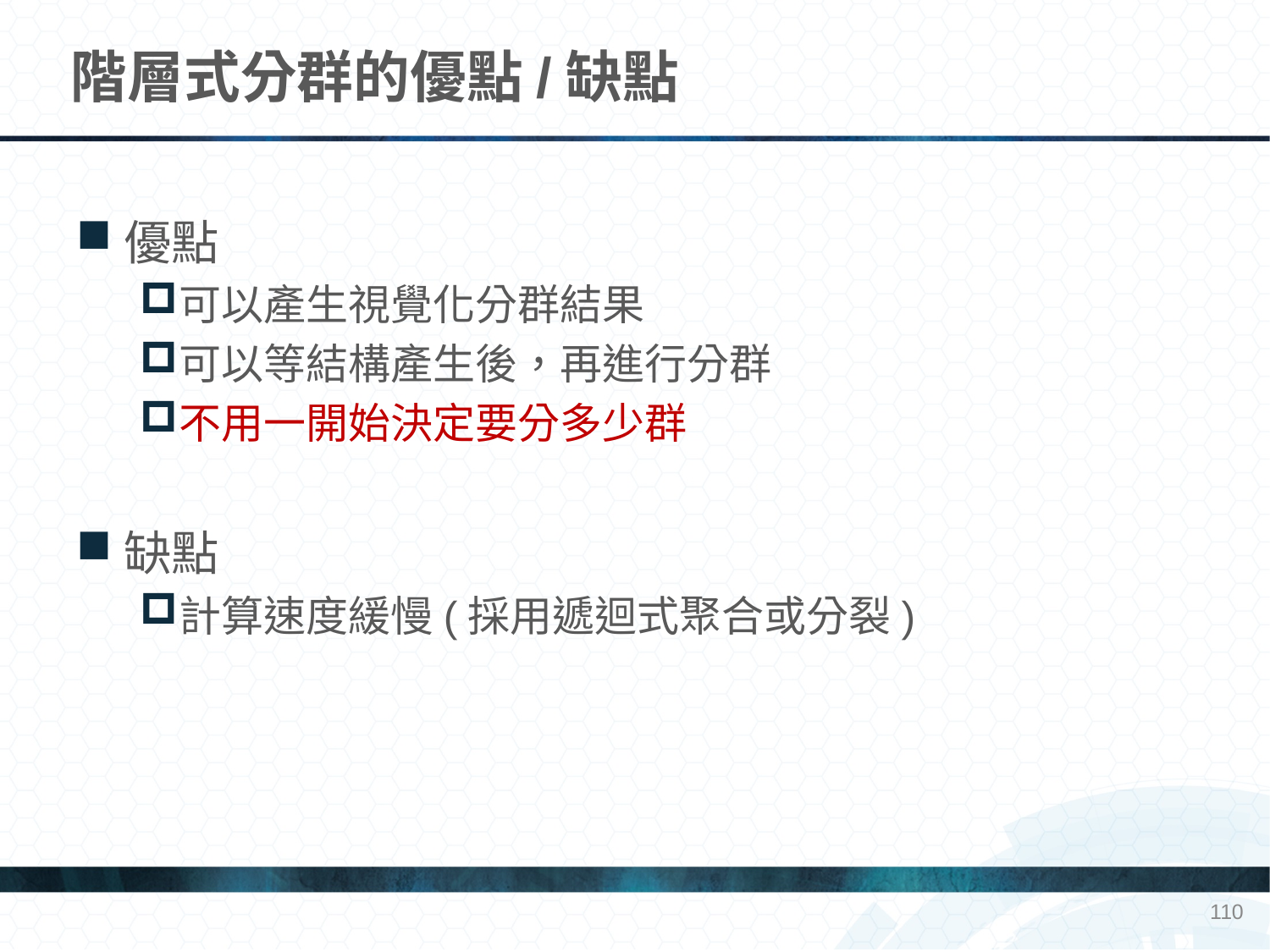

# 階層式分群的優點/缺點
優點
可以產生視覺化分群結果
可以等結構產生後，再進行分群
不用一開始決定要分多少群

缺點
計算速度緩慢(採用遞迴式聚合或分裂)

110